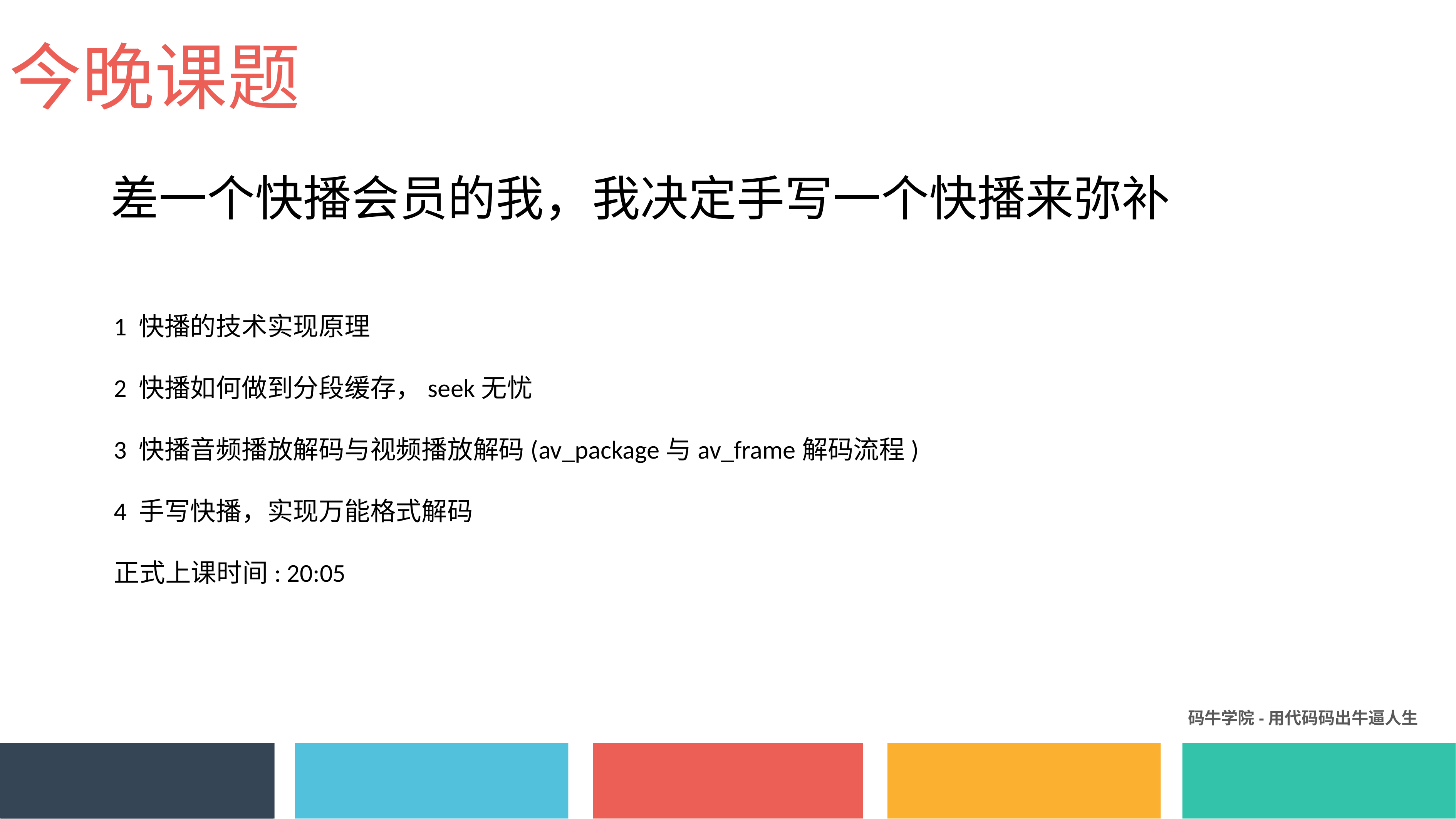

今晚课题
差一个快播会员的我，我决定手写一个快播来弥补
1 快播的技术实现原理
2 快播如何做到分段缓存，seek无忧
3 快播音频播放解码与视频播放解码(av_package与av_frame解码流程)
4 手写快播，实现万能格式解码
正式上课时间: 20:05
码牛学院-用代码码出牛逼人生